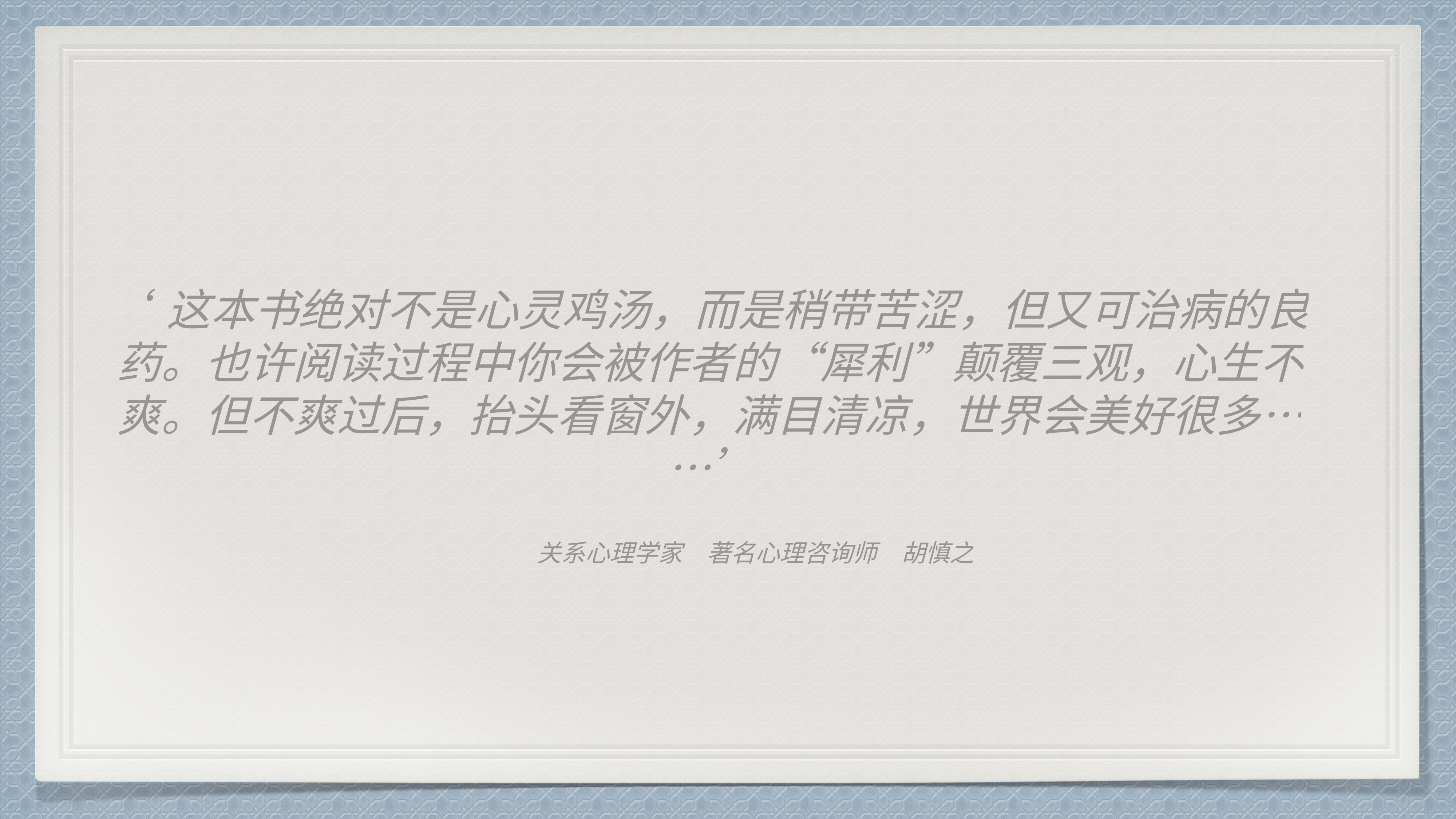

“这本书绝对不是心灵鸡汤，而是稍带苦涩，但又可治病的良药。也许阅读过程中你会被作者的“犀利”颠覆三观，心生不爽。但不爽过后，抬头看窗外，满目清凉，世界会美好很多……”
——关系心理学家　著名心理咨询师　胡慎之